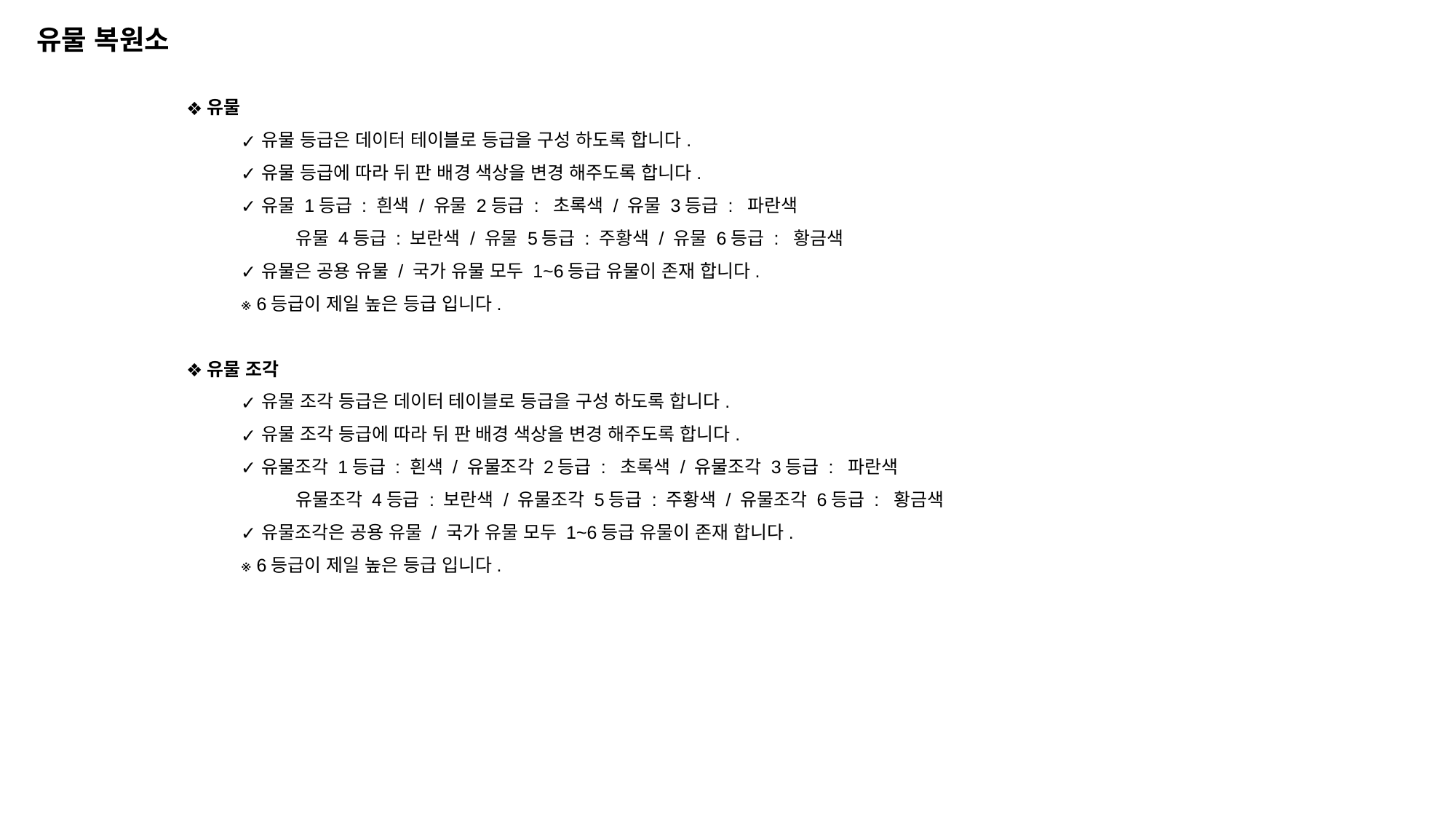

유물 복원소
유물
유물 등급은 데이터 테이블로 등급을 구성 하도록 합니다.
유물 등급에 따라 뒤 판 배경 색상을 변경 해주도록 합니다.
유물 1등급 : 흰색 / 유물 2등급 :  초록색 / 유물 3등급 :  파란색
유물 4등급 : 보란색 / 유물 5등급 : 주황색 / 유물 6등급 :  황금색
유물은 공용 유물 / 국가 유물 모두 1~6등급 유물이 존재 합니다.
※ 6등급이 제일 높은 등급 입니다.

유물 조각
유물 조각 등급은 데이터 테이블로 등급을 구성 하도록 합니다.
유물 조각 등급에 따라 뒤 판 배경 색상을 변경 해주도록 합니다.
유물조각 1등급 : 흰색 / 유물조각 2등급 :  초록색 / 유물조각 3등급 :  파란색
유물조각 4등급 : 보란색 / 유물조각 5등급 : 주황색 / 유물조각 6등급 :  황금색
유물조각은 공용 유물 / 국가 유물 모두 1~6등급 유물이 존재 합니다.
※ 6등급이 제일 높은 등급 입니다.